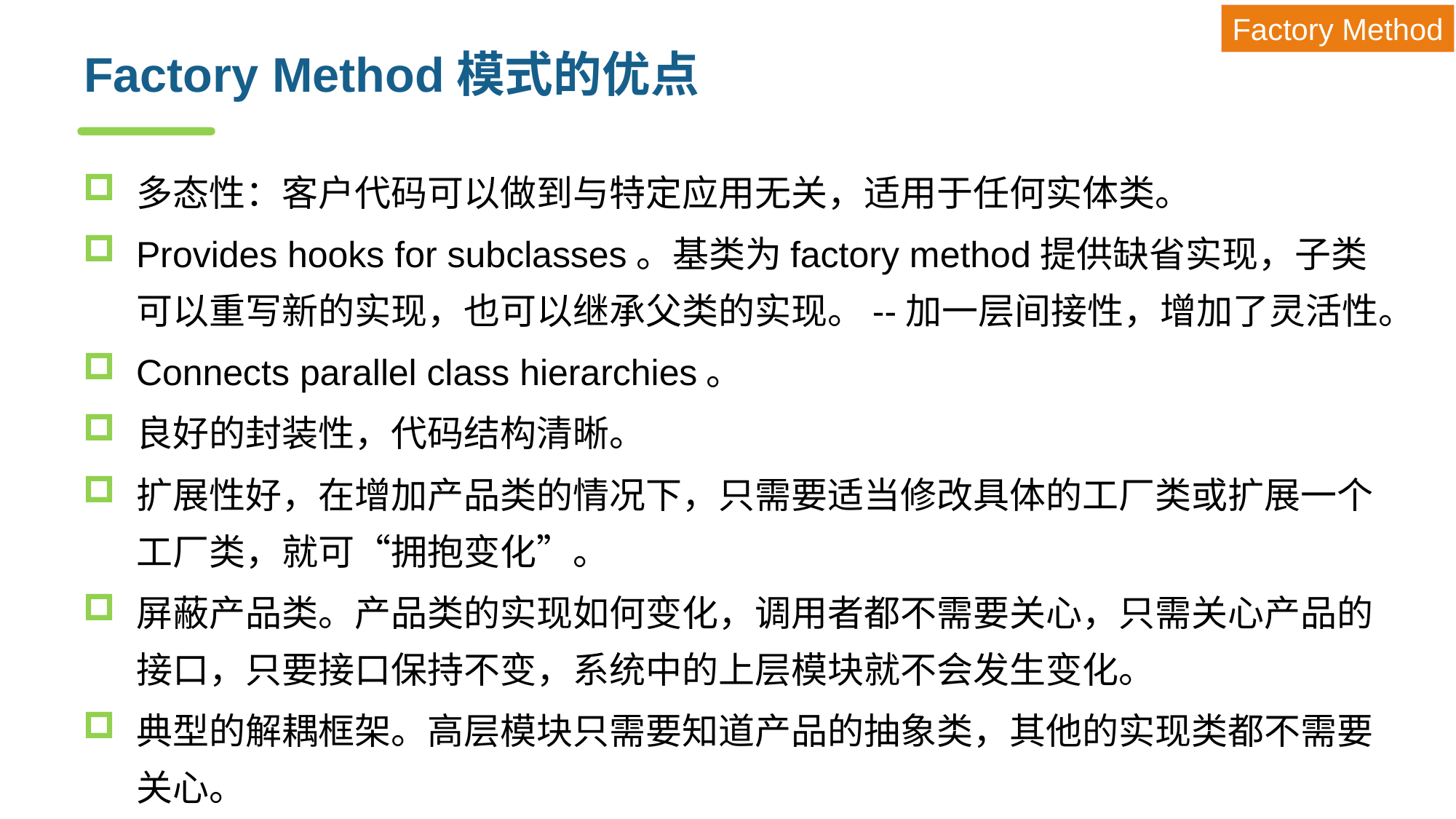

Factory Method
# Factory Method模式的优点
多态性：客户代码可以做到与特定应用无关，适用于任何实体类。
Provides hooks for subclasses。基类为factory method提供缺省实现，子类可以重写新的实现，也可以继承父类的实现。--加一层间接性，增加了灵活性。
Connects parallel class hierarchies。
良好的封装性，代码结构清晰。
扩展性好，在增加产品类的情况下，只需要适当修改具体的工厂类或扩展一个工厂类，就可“拥抱变化”。
屏蔽产品类。产品类的实现如何变化，调用者都不需要关心，只需关心产品的接口，只要接口保持不变，系统中的上层模块就不会发生变化。
典型的解耦框架。高层模块只需要知道产品的抽象类，其他的实现类都不需要关心。
39